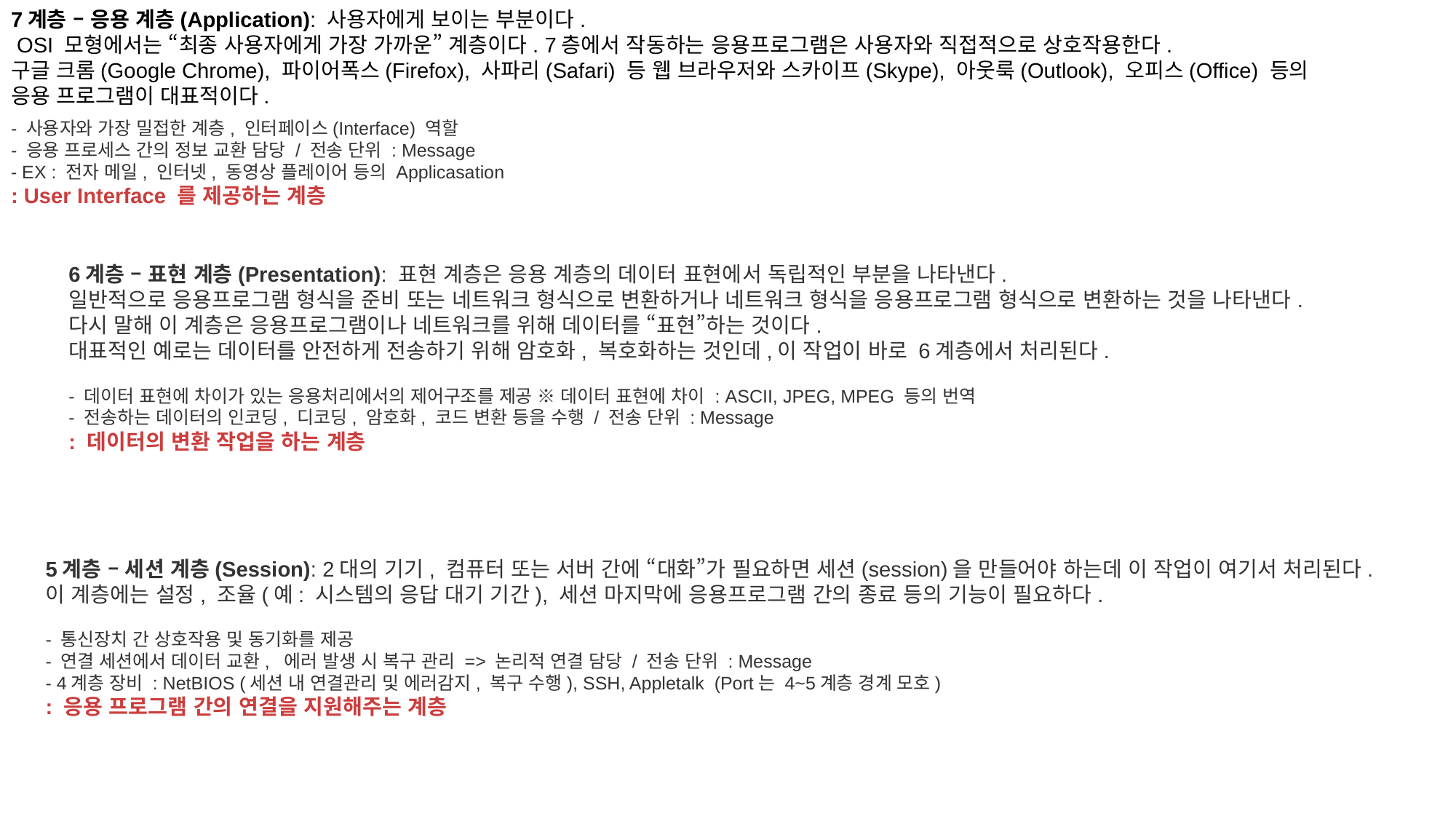

7계층 – 응용 계층(Application): 사용자에게 보이는 부분이다.
 OSI 모형에서는 “최종 사용자에게 가장 가까운” 계층이다. 7층에서 작동하는 응용프로그램은 사용자와 직접적으로 상호작용한다.
구글 크롬(Google Chrome), 파이어폭스(Firefox), 사파리(Safari) 등 웹 브라우저와 스카이프(Skype), 아웃룩(Outlook), 오피스(Office) 등의 응용 프로그램이 대표적이다.

- 사용자와 가장 밀접한 계층, 인터페이스(Interface) 역할
- 응용 프로세스 간의 정보 교환 담당 / 전송 단위 : Message
- EX : 전자 메일, 인터넷, 동영상 플레이어 등의 Applicasation
: User Interface 를 제공하는 계층
6계층 – 표현 계층(Presentation): 표현 계층은 응용 계층의 데이터 표현에서 독립적인 부분을 나타낸다.
일반적으로 응용프로그램 형식을 준비 또는 네트워크 형식으로 변환하거나 네트워크 형식을 응용프로그램 형식으로 변환하는 것을 나타낸다.
다시 말해 이 계층은 응용프로그램이나 네트워크를 위해 데이터를 “표현”하는 것이다.
대표적인 예로는 데이터를 안전하게 전송하기 위해 암호화, 복호화하는 것인데,이 작업이 바로 6계층에서 처리된다.

- 데이터 표현에 차이가 있는 응용처리에서의 제어구조를 제공 ※ 데이터 표현에 차이 : ASCII, JPEG, MPEG 등의 번역
- 전송하는 데이터의 인코딩, 디코딩, 암호화, 코드 변환 등을 수행 / 전송 단위 : Message
: 데이터의 변환 작업을 하는 계층
5계층 – 세션 계층(Session): 2대의 기기, 컴퓨터 또는 서버 간에 “대화”가 필요하면 세션(session)을 만들어야 하는데 이 작업이 여기서 처리된다.
이 계층에는 설정, 조율(예: 시스템의 응답 대기 기간), 세션 마지막에 응용프로그램 간의 종료 등의 기능이 필요하다.
- 통신장치 간 상호작용 및 동기화를 제공
- 연결 세션에서 데이터 교환,  에러 발생 시 복구 관리 => 논리적 연결 담당 / 전송 단위 : Message
- 4계층 장비 : NetBIOS (세션 내 연결관리 및 에러감지, 복구 수행), SSH, Appletalk  (Port는 4~5계층 경계 모호)
: 응용 프로그램 간의 연결을 지원해주는 계층